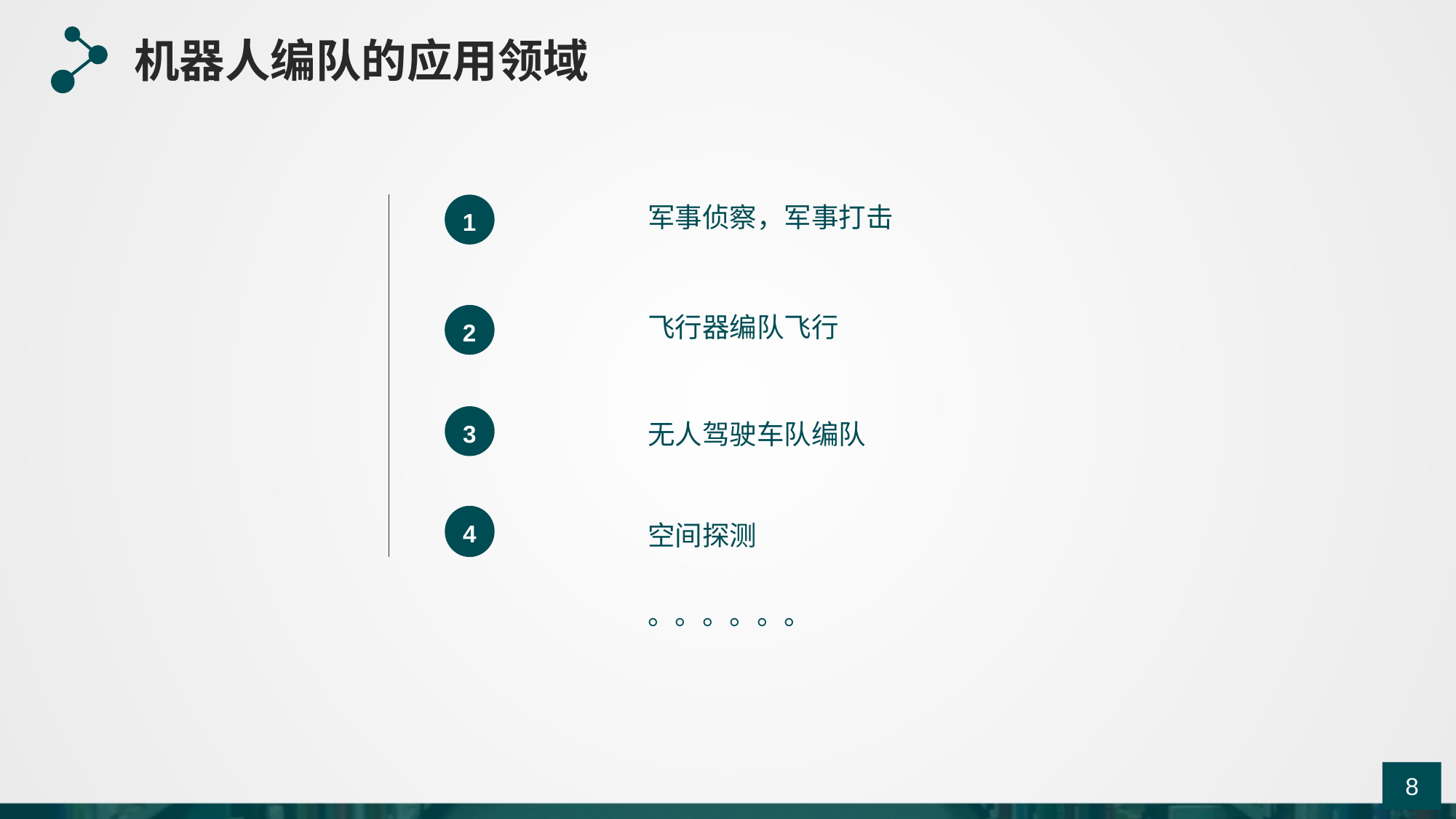

机器人编队的应用领域
1
军事侦察，军事打击
2
飞行器编队飞行
3
无人驾驶车队编队
4
空间探测
。。。。。。